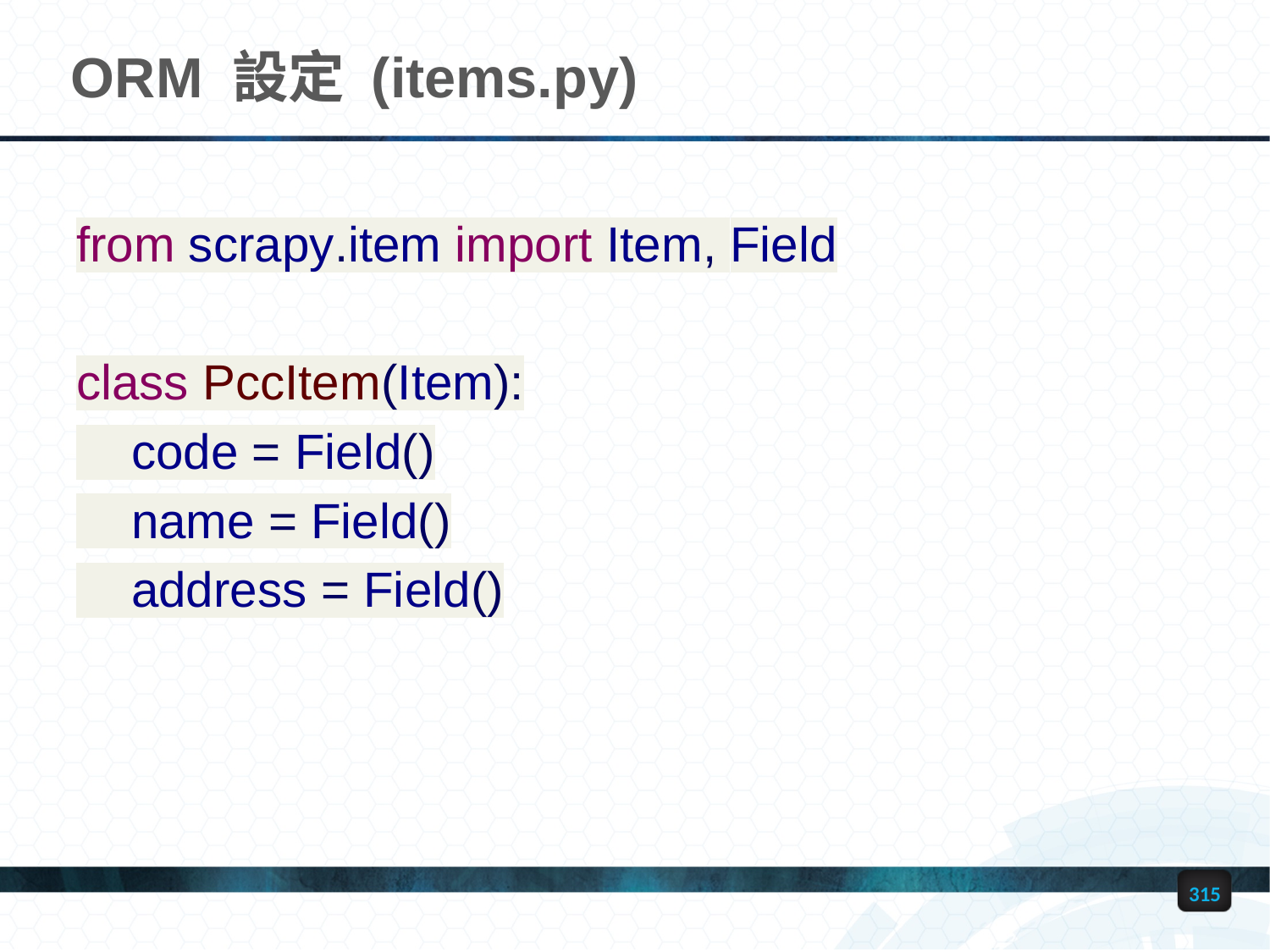

# ORM 設定 (items.py)
from scrapy.item import Item, Field

class PccItem(Item):
    code = Field()
    name = Field()
    address = Field()
315